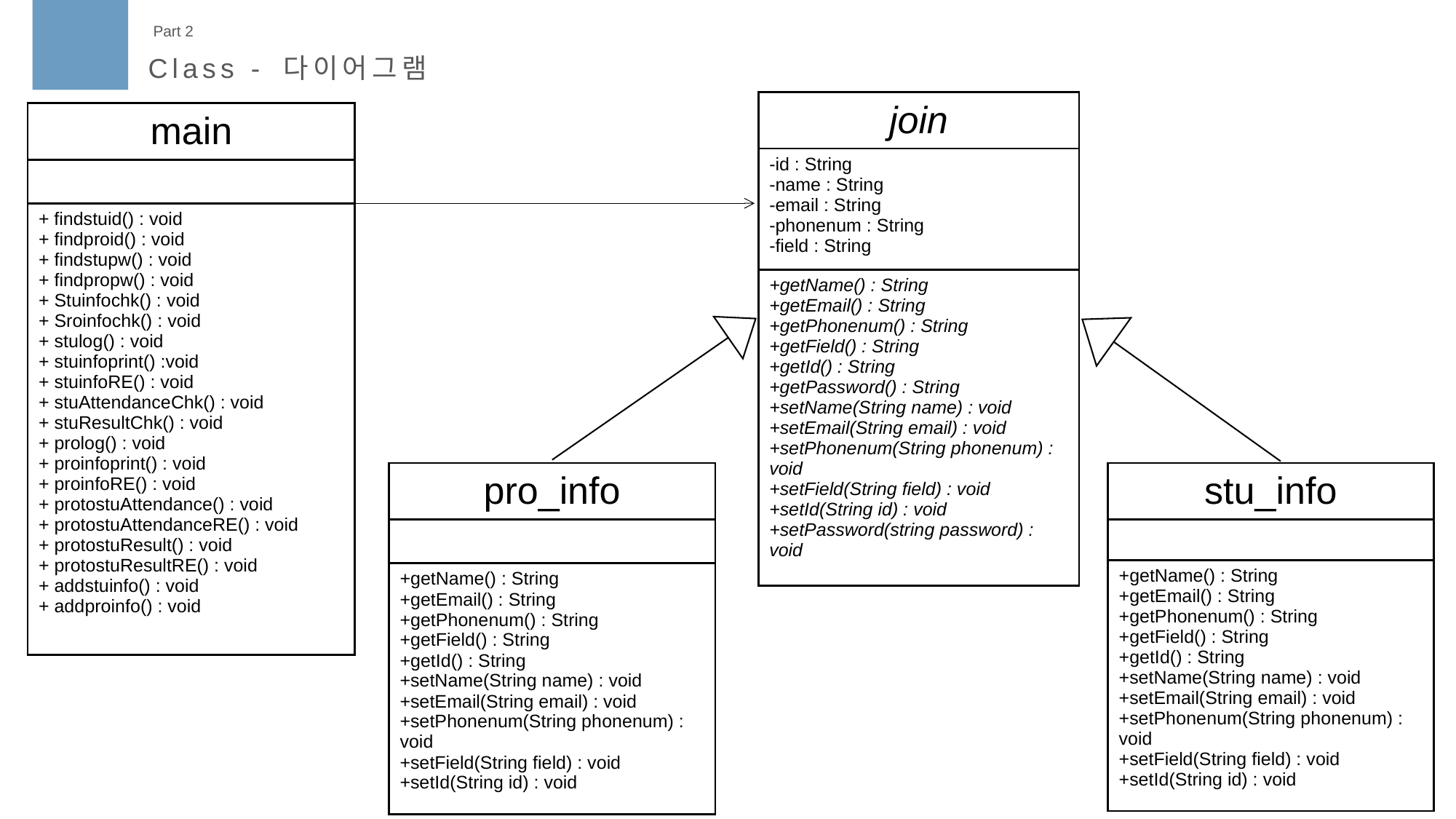

Part 2
Class - 다이어그램
| join |
| --- |
| -id : String -name : String -email : String -phonenum : String -field : String |
| +getName() : String +getEmail() : String +getPhonenum() : String +getField() : String +getId() : String +getPassword() : String +setName(String name) : void +setEmail(String email) : void +setPhonenum(String phonenum) : void +setField(String field) : void +setId(String id) : void +setPassword(string password) : void |
| main |
| --- |
|  |
| + findstuid() : void + findproid() : void + findstupw() : void + findpropw() : void + Stuinfochk() : void + Sroinfochk() : void + stulog() : void + stuinfoprint() :void + stuinfoRE() : void + stuAttendanceChk() : void + stuResultChk() : void + prolog() : void + proinfoprint() : void + proinfoRE() : void + protostuAttendance() : void + protostuAttendanceRE() : void + protostuResult() : void + protostuResultRE() : void + addstuinfo() : void + addproinfo() : void |

| pro\_info |
| --- |
|  |
| +getName() : String +getEmail() : String +getPhonenum() : String +getField() : String +getId() : String +setName(String name) : void +setEmail(String email) : void +setPhonenum(String phonenum) : void +setField(String field) : void +setId(String id) : void |
| stu\_info |
| --- |
|  |
| +getName() : String +getEmail() : String +getPhonenum() : String +getField() : String +getId() : String +setName(String name) : void +setEmail(String email) : void +setPhonenum(String phonenum) : void +setField(String field) : void +setId(String id) : void |